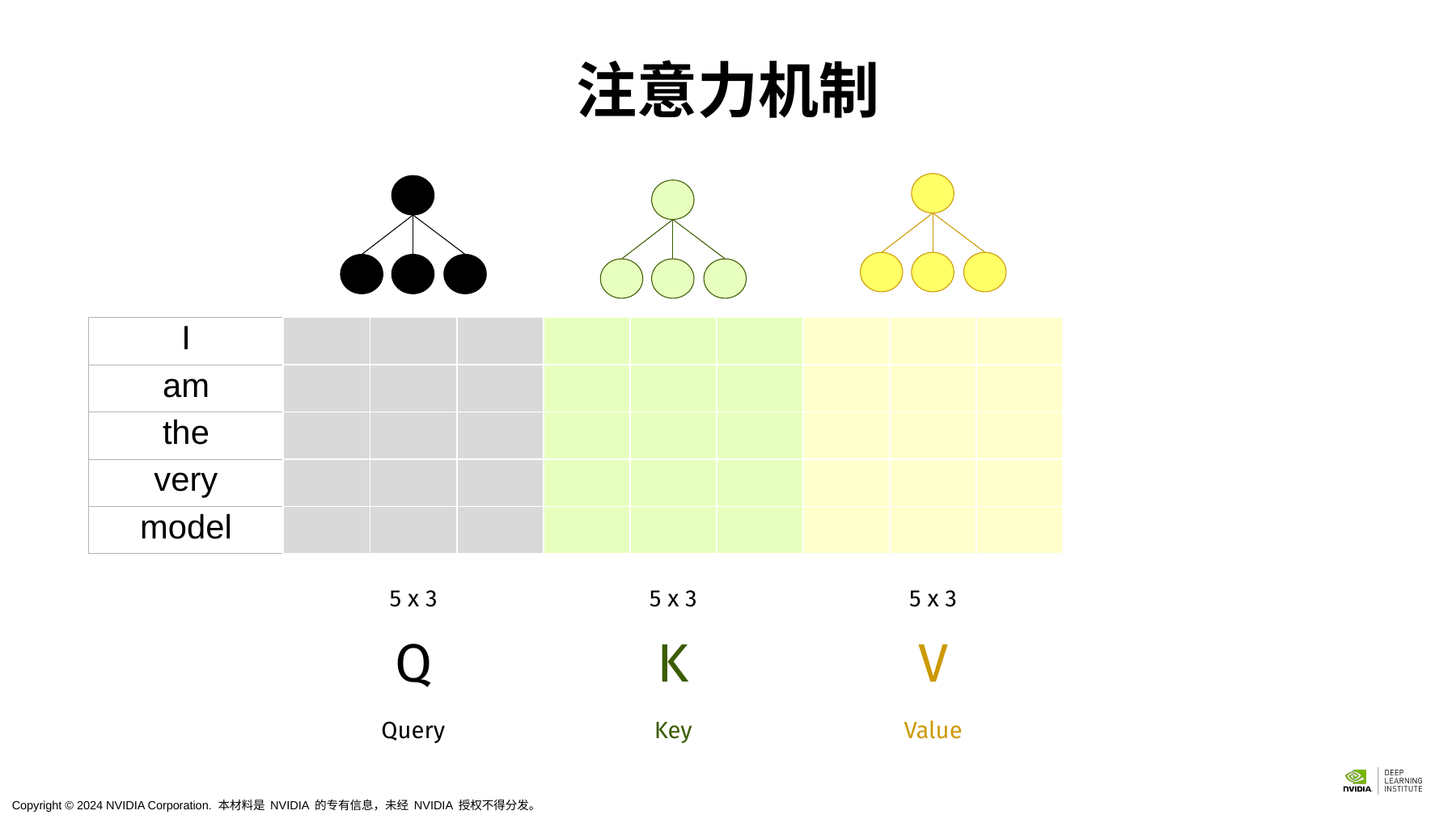

注意力机制

| I |
| --- |
| am |
| the |
| very |
| model |
|  |  |  |
| --- | --- | --- |
|  |  |  |
|  |  |  |
|  |  |  |
|  |  |  |
|  |  |  |
| --- | --- | --- |
|  |  |  |
|  |  |  |
|  |  |  |
|  |  |  |
|  |  |  |
| --- | --- | --- |
|  |  |  |
|  |  |  |
|  |  |  |
|  |  |  |
5 x 3
5 x 3
5 x 3
K
Q
V
Value
Query
Key
Copyright © 2024 NVIDIA Corporation. 本材料是 NVIDIA 的专有信息，未经 NVIDIA 授权不得分发。